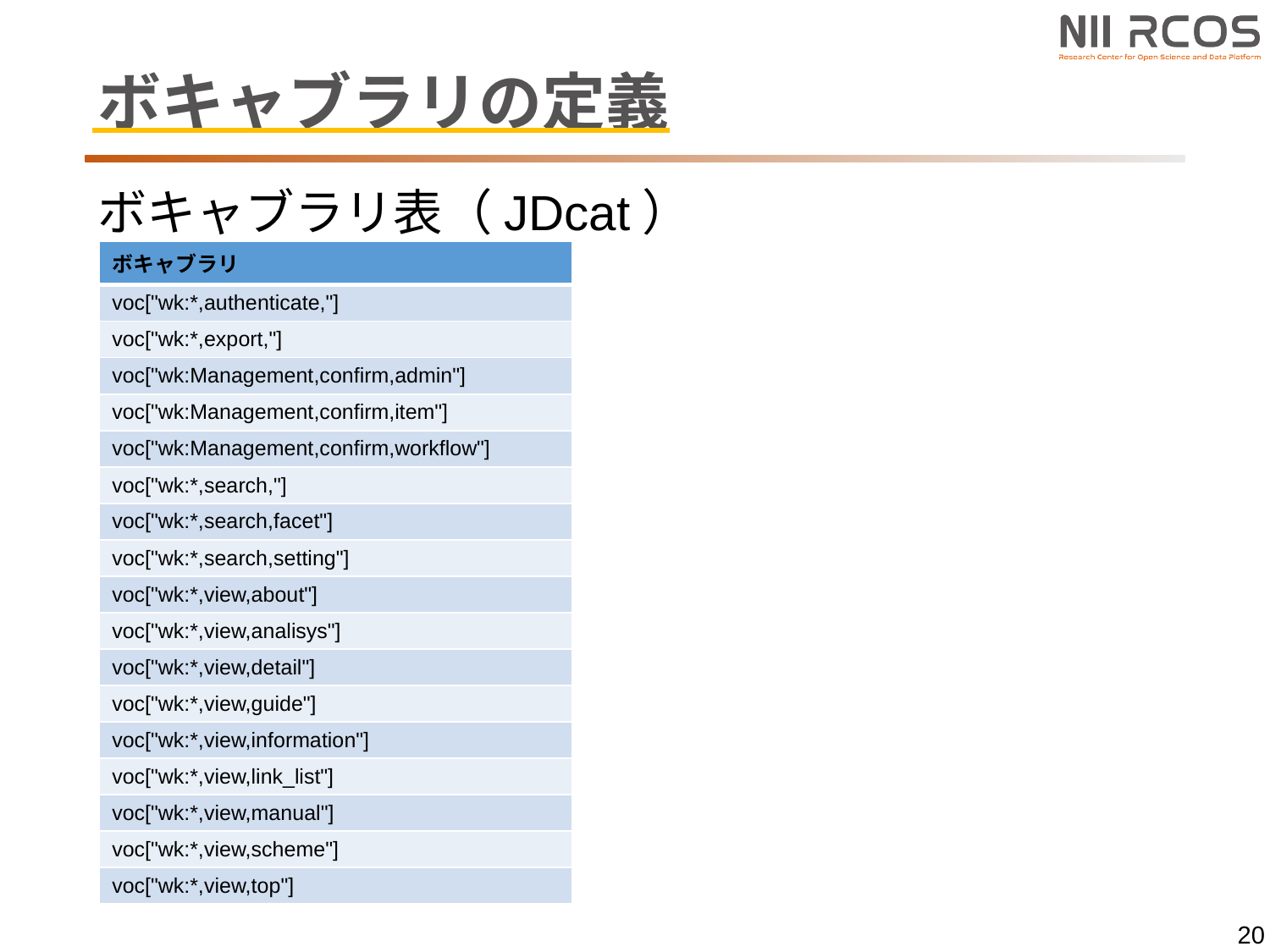

# ボキャブラリの定義
ボキャブラリ表（JDcat）
| ボキャブラリ |
| --- |
| voc["wk:\*,authenticate,"] |
| voc["wk:\*,export,"] |
| voc["wk:Management,confirm,admin"] |
| voc["wk:Management,confirm,item"] |
| voc["wk:Management,confirm,workflow"] |
| voc["wk:\*,search,"] |
| voc["wk:\*,search,facet"] |
| voc["wk:\*,search,setting"] |
| voc["wk:\*,view,about"] |
| voc["wk:\*,view,analisys"] |
| voc["wk:\*,view,detail"] |
| voc["wk:\*,view,guide"] |
| voc["wk:\*,view,information"] |
| voc["wk:\*,view,link\_list"] |
| voc["wk:\*,view,manual"] |
| voc["wk:\*,view,scheme"] |
| voc["wk:\*,view,top"] |
20